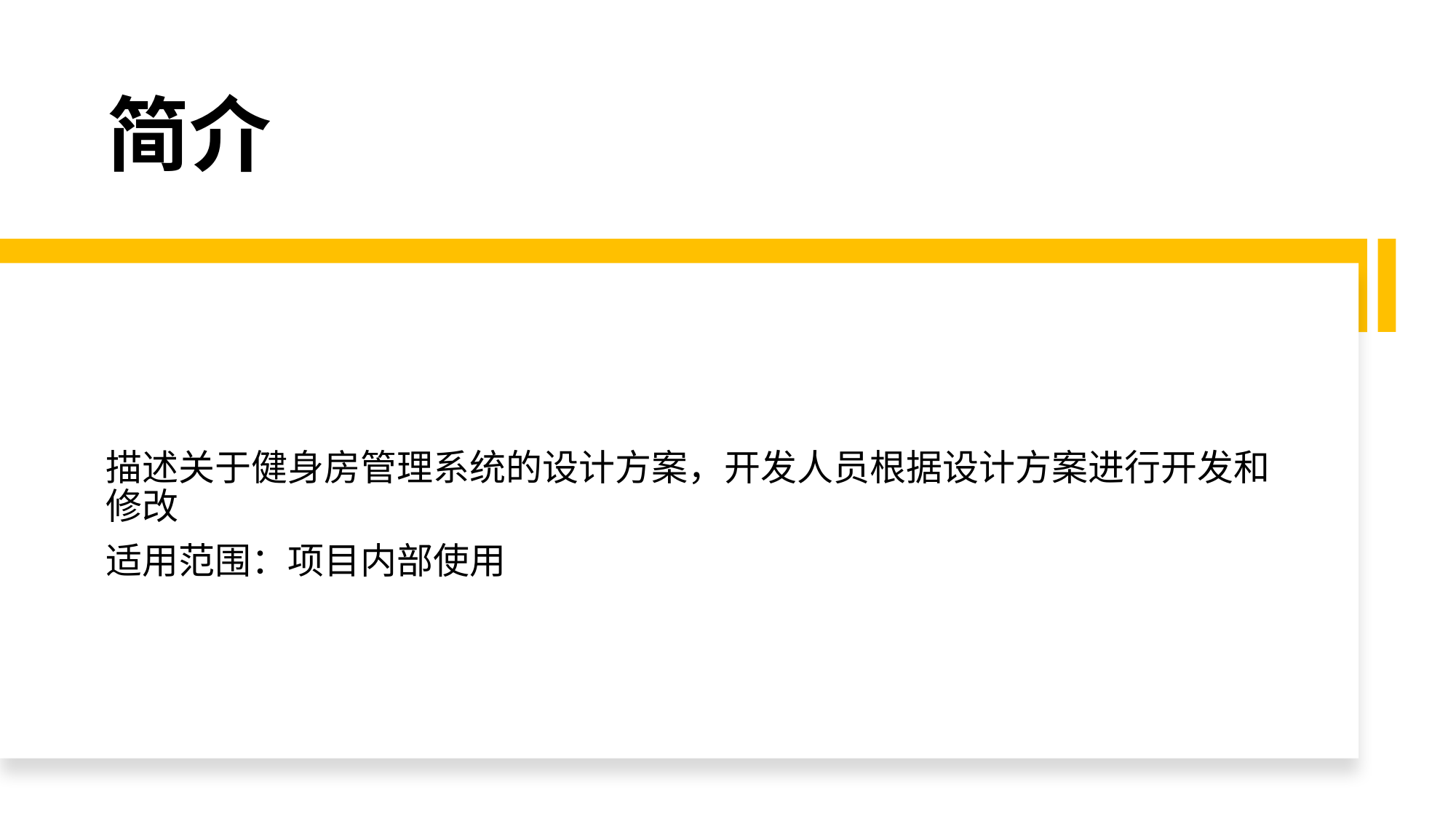

# 简介

描述关于健身房管理系统的设计方案，开发人员根据设计方案进行开发和修改
适用范围：项目内部使用